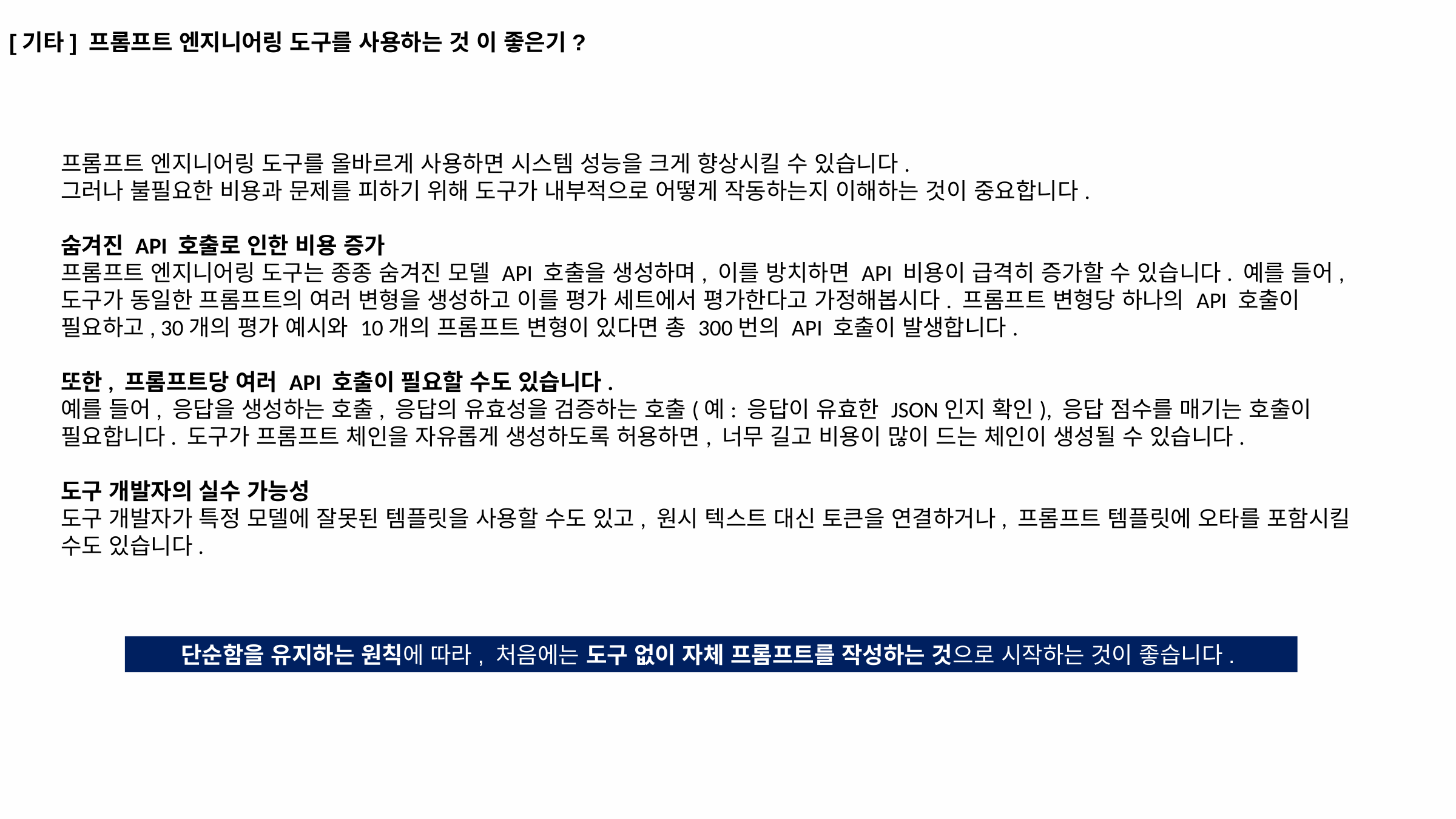

[기타] 프롬프트 엔지니어링 도구를 사용하는 것 이 좋은기?
프롬프트 엔지니어링 도구를 올바르게 사용하면 시스템 성능을 크게 향상시킬 수 있습니다.
그러나 불필요한 비용과 문제를 피하기 위해 도구가 내부적으로 어떻게 작동하는지 이해하는 것이 중요합니다.

숨겨진 API 호출로 인한 비용 증가
프롬프트 엔지니어링 도구는 종종 숨겨진 모델 API 호출을 생성하며, 이를 방치하면 API 비용이 급격히 증가할 수 있습니다. 예를 들어, 도구가 동일한 프롬프트의 여러 변형을 생성하고 이를 평가 세트에서 평가한다고 가정해봅시다. 프롬프트 변형당 하나의 API 호출이 필요하고, 30개의 평가 예시와 10개의 프롬프트 변형이 있다면 총 300번의 API 호출이 발생합니다.

또한, 프롬프트당 여러 API 호출이 필요할 수도 있습니다.
예를 들어, 응답을 생성하는 호출, 응답의 유효성을 검증하는 호출(예: 응답이 유효한 JSON인지 확인), 응답 점수를 매기는 호출이 필요합니다. 도구가 프롬프트 체인을 자유롭게 생성하도록 허용하면, 너무 길고 비용이 많이 드는 체인이 생성될 수 있습니다.

도구 개발자의 실수 가능성
도구 개발자가 특정 모델에 잘못된 템플릿을 사용할 수도 있고, 원시 텍스트 대신 토큰을 연결하거나, 프롬프트 템플릿에 오타를 포함시킬 수도 있습니다.
단순함을 유지하는 원칙에 따라, 처음에는 도구 없이 자체 프롬프트를 작성하는 것으로 시작하는 것이 좋습니다.